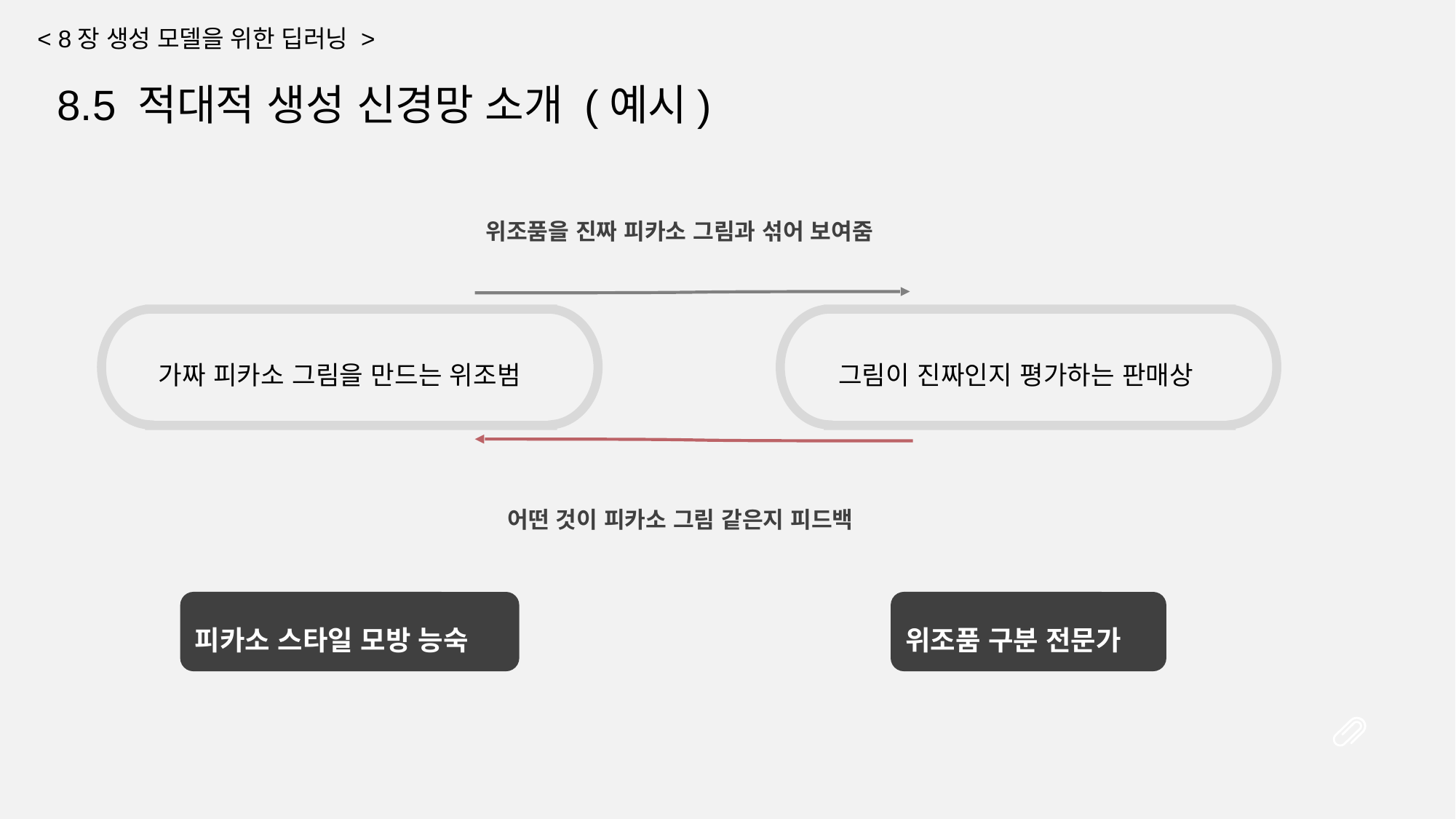

< 8장 생성 모델을 위한 딥러닝 >
8.5 적대적 생성 신경망 소개 (예시)
위조품을 진짜 피카소 그림과 섞어 보여줌

가짜 피카소 그림을 만드는 위조범
그림이 진짜인지 평가하는 판매상
어떤 것이 피카소 그림 같은지 피드백
피카소 스타일 모방 능숙
위조품 구분 전문가